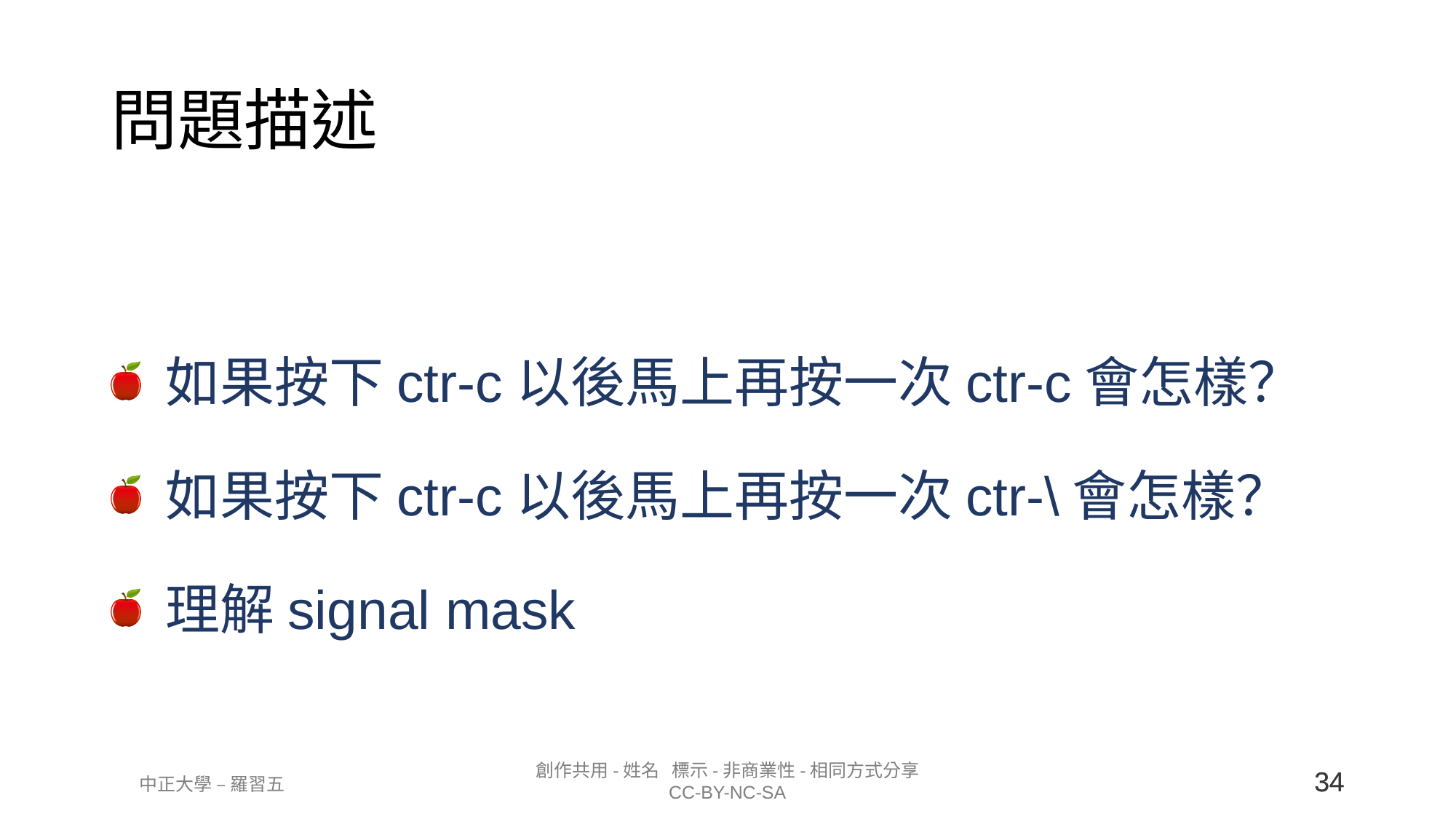

# 問題描述
如果按下ctr-c以後馬上再按一次ctr-c會怎樣？
如果按下ctr-c以後馬上再按一次ctr-\會怎樣？
理解signal mask